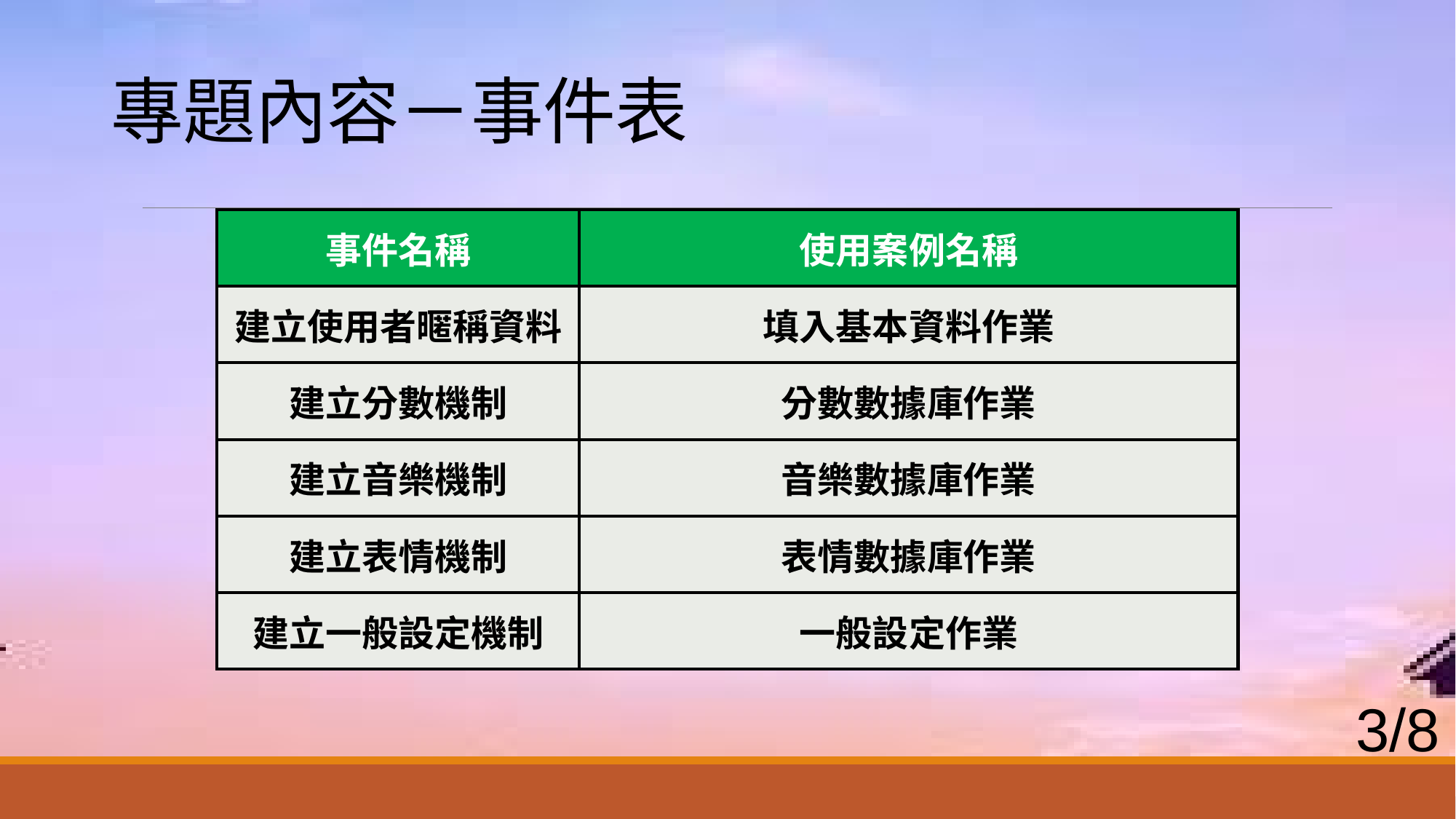

# 專題內容－事件表
| 事件名稱 | 使用案例名稱 |
| --- | --- |
| 建立使用者暱稱資料 | 填入基本資料作業 |
| 建立分數機制 | 分數數據庫作業 |
| 建立音樂機制 | 音樂數據庫作業 |
| 建立表情機制 | 表情數據庫作業 |
| 建立一般設定機制 | 一般設定作業 |
3/8